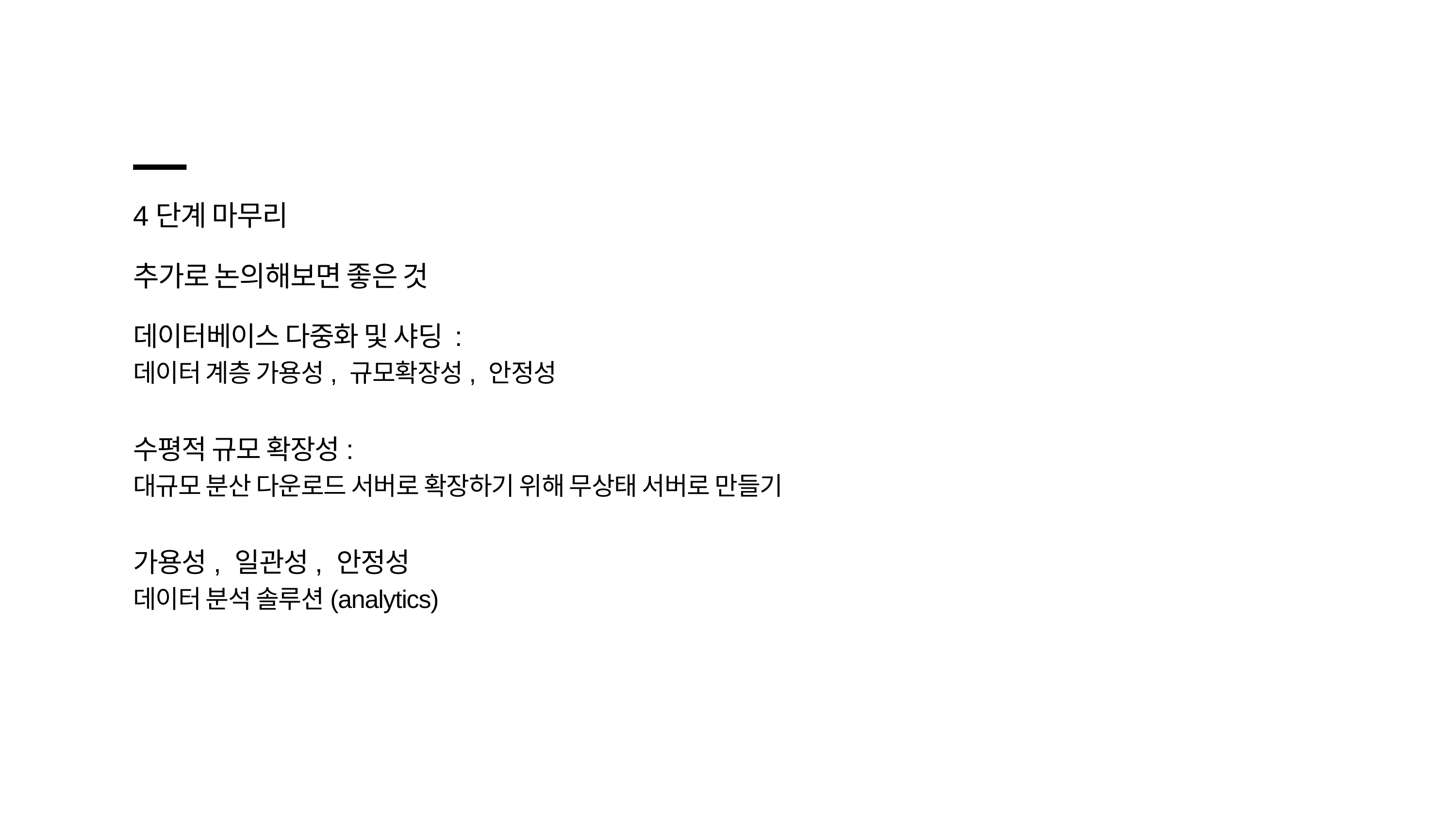

4단계 마무리
추가로 논의해보면 좋은 것
데이터베이스 다중화 및 샤딩 :
데이터 계층 가용성, 규모확장성, 안정성

수평적 규모 확장성:
대규모 분산 다운로드 서버로 확장하기 위해 무상태 서버로 만들기

가용성, 일관성, 안정성
데이터 분석 솔루션(analytics)